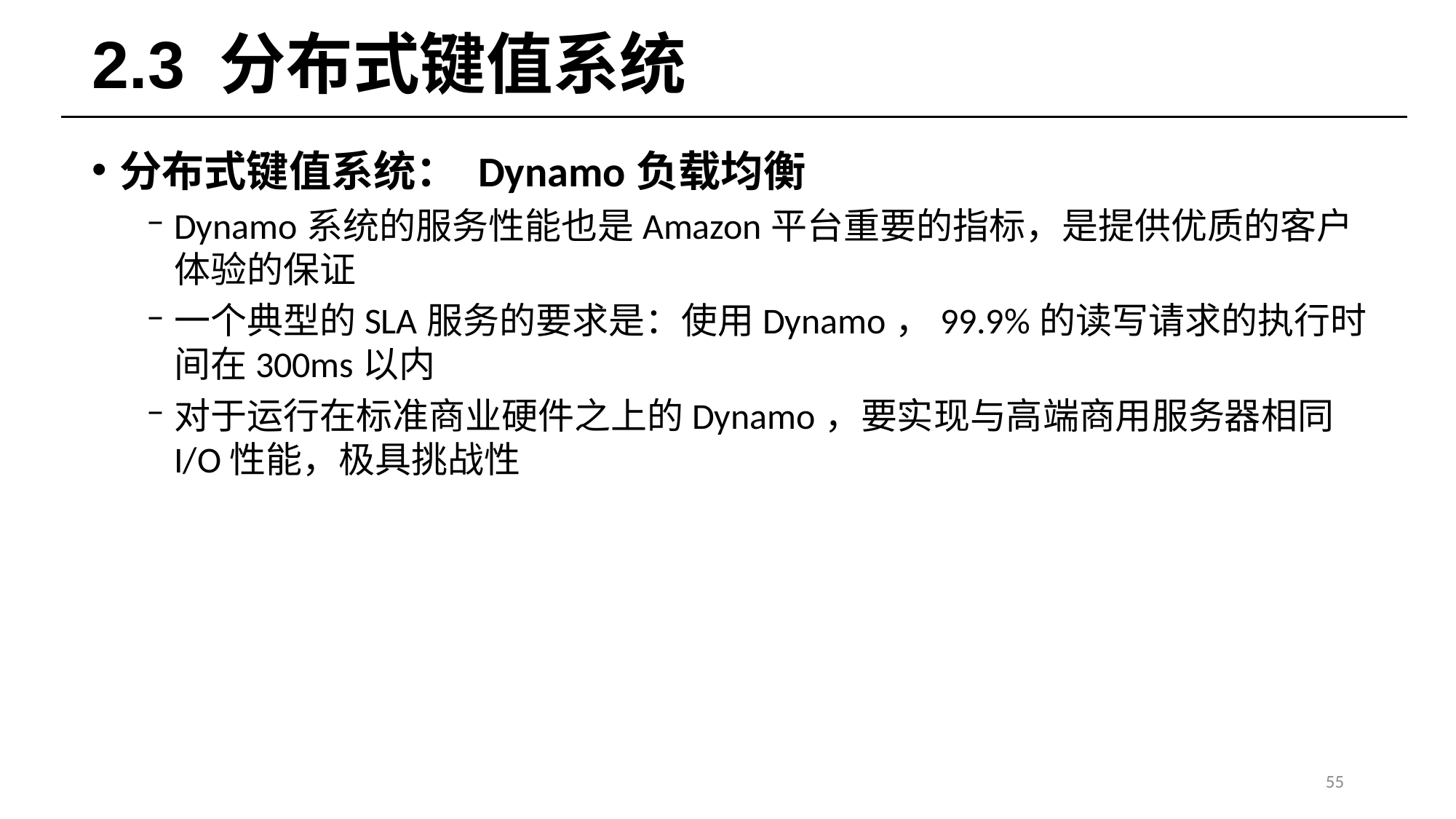

# 2.3 分布式键值系统
分布式键值系统： Dynamo负载均衡
Dynamo系统的服务性能也是Amazon平台重要的指标，是提供优质的客户体验的保证
一个典型的SLA服务的要求是：使用Dynamo，99.9%的读写请求的执行时间在300ms以内
对于运行在标准商业硬件之上的Dynamo，要实现与高端商用服务器相同I/O性能，极具挑战性

55